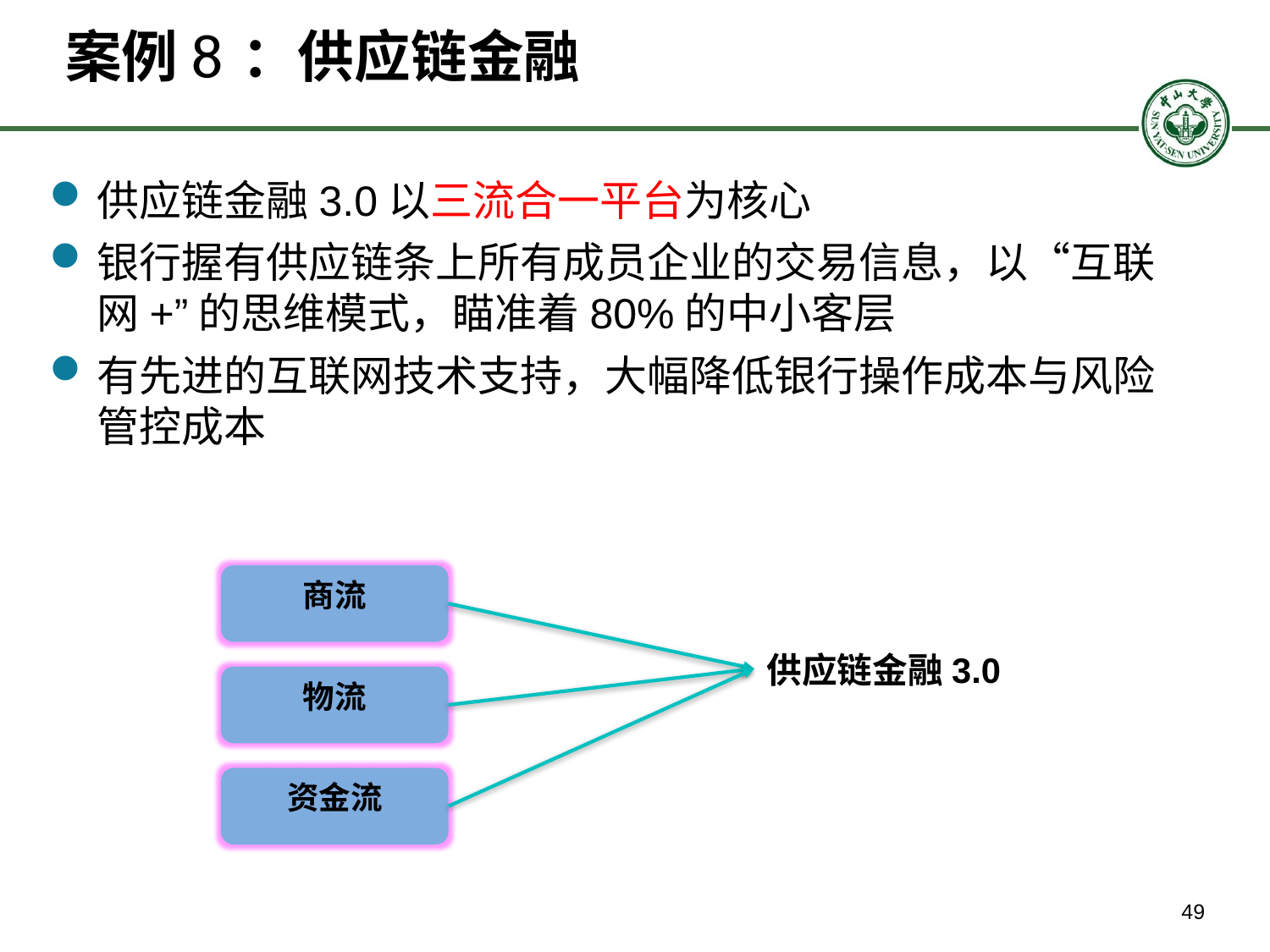

# 案例8：供应链金融

供应链金融3.0以三流合一平台为核心
银行握有供应链条上所有成员企业的交易信息，以“互联网+”的思维模式，瞄准着80%的中小客层
有先进的互联网技术支持，大幅降低银行操作成本与风险管控成本

商流
供应链金融3.0
物流
资金流